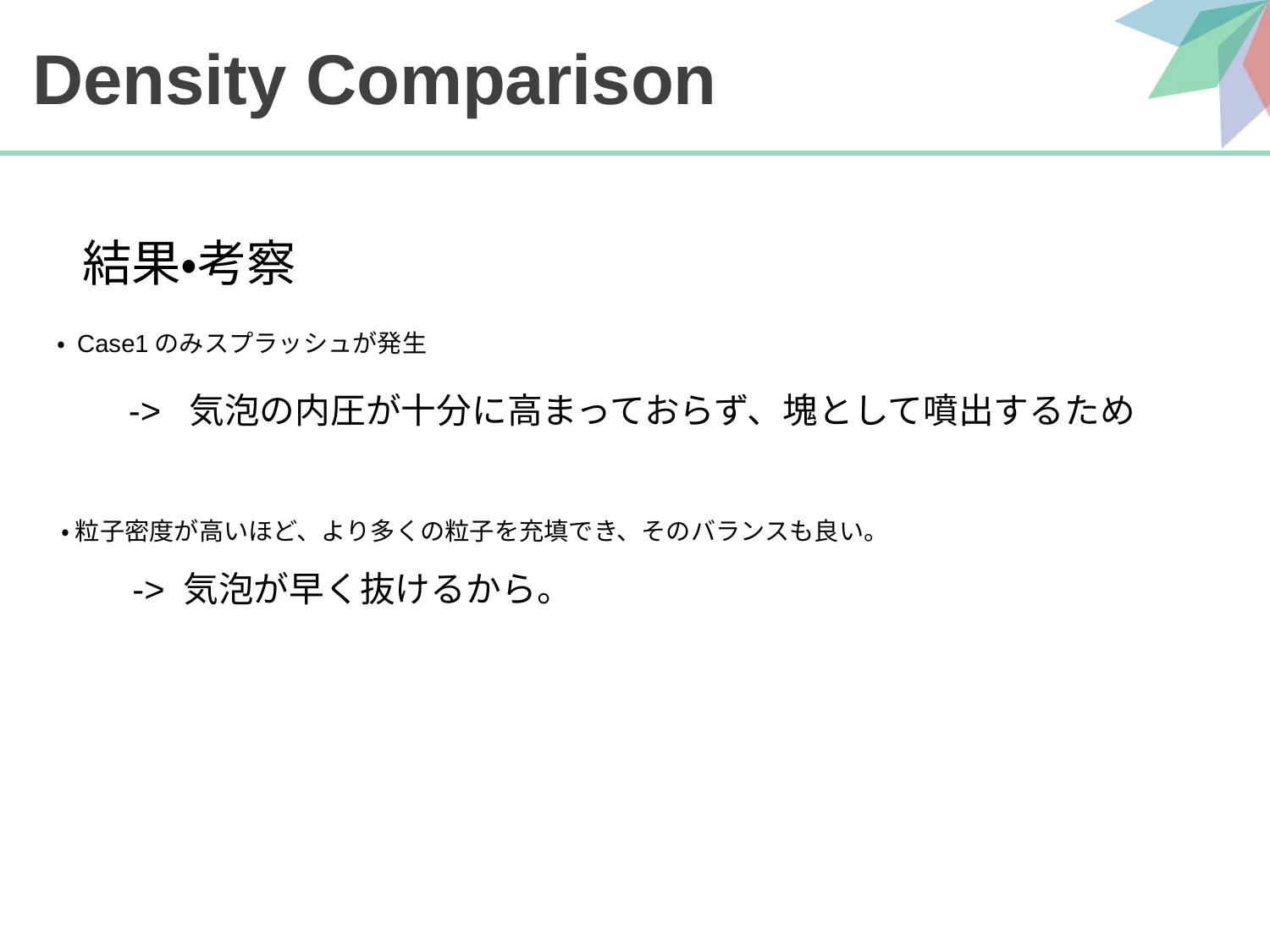

# Density Comparison

結果・考察
・ Case1のみスプラッシュが発生
　　->  気泡の内圧が十分に高まっておらず、塊として噴出するため
・ 粒子密度が高いほど、より多くの粒子を充填でき、そのバランスも良い。
　　-> 気泡が早く抜けるから。